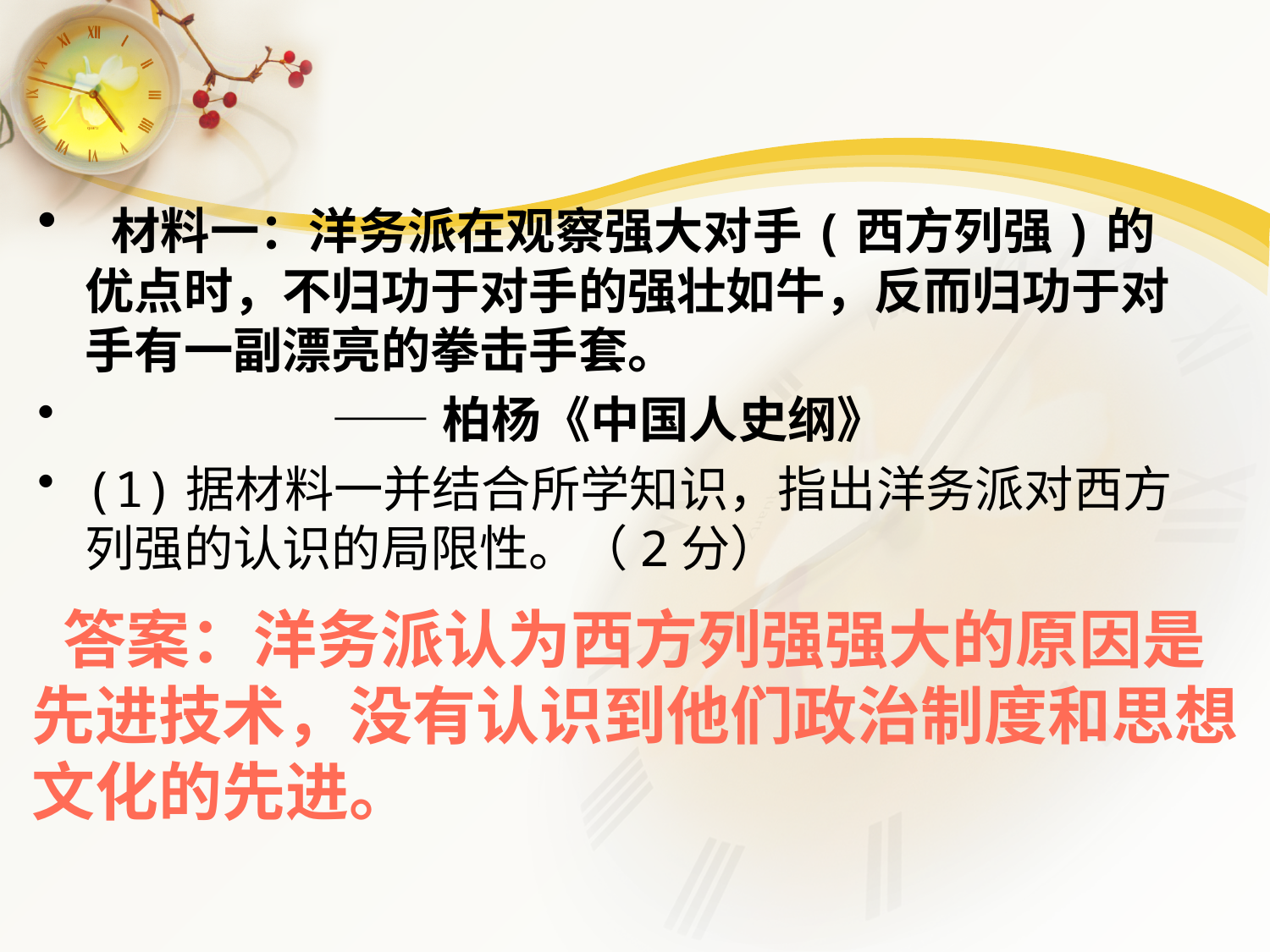

材料一：洋务派在观察强大对手(西方列强)的优点时，不归功于对手的强壮如牛，反而归功于对手有一副漂亮的拳击手套。
                      ——柏杨《中国人史纲》
(1)据材料一并结合所学知识，指出洋务派对西方列强的认识的局限性。（2分）
答案：洋务派认为西方列强强大的原因是
先进技术，没有认识到他们政治制度和思想
文化的先进。